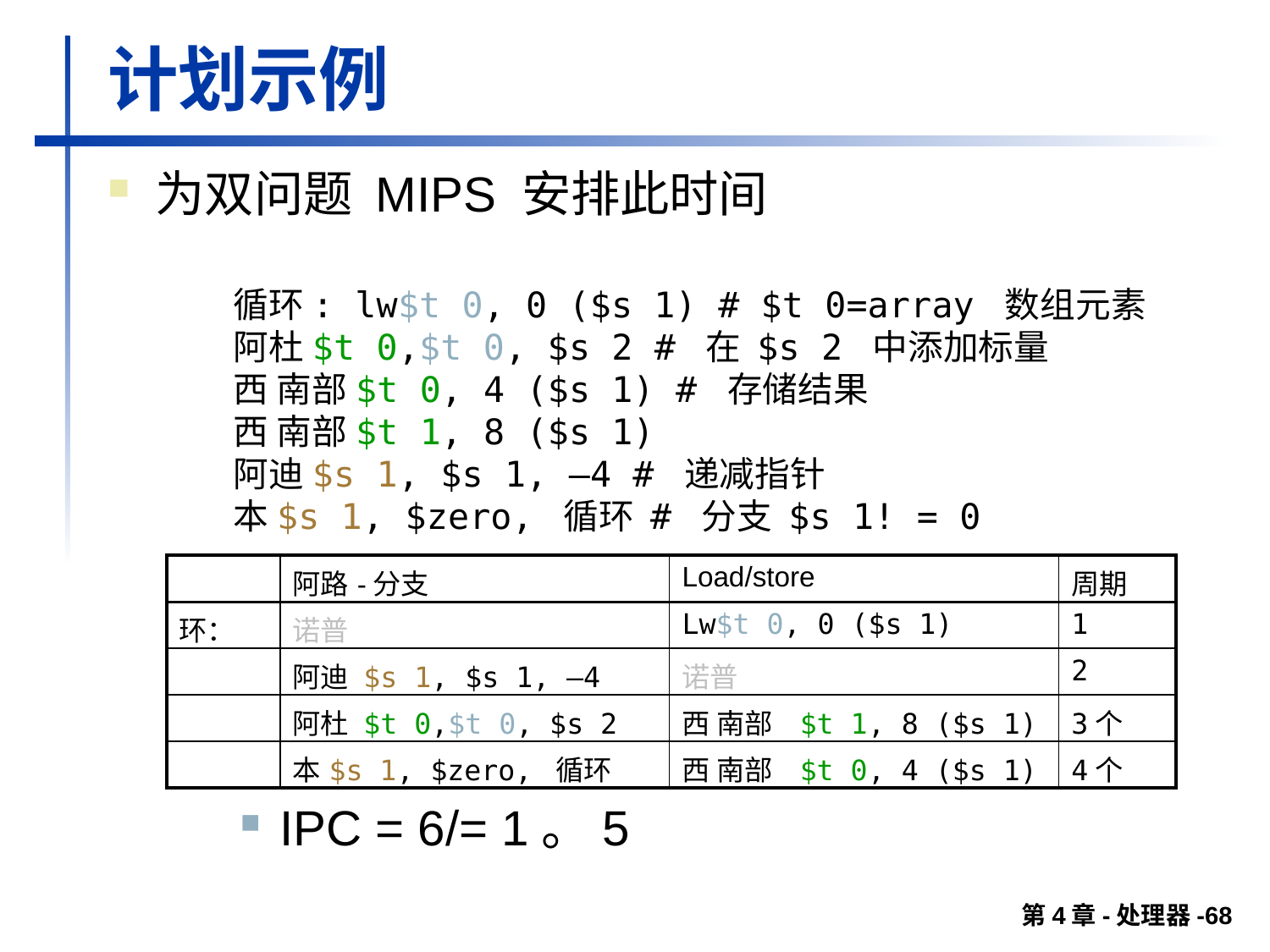

# 计划示例
为双问题 MIPS 安排此时间
循环: lw$t 0, 0 ($s 1) # $t 0=array 数组元素
阿杜$t 0,$t 0, $s 2 # 在 $s 2 中添加标量
西 南部$t 0, 4 ($s 1) # 存储结果
西 南部$t 1, 8 ($s 1)
阿迪$s 1, $s 1, –4 # 递减指针
本$s 1, $zero, 循环 # 分支 $s 1! = 0

|  | 阿路-分支 | Load/store | 周期 |
| --- | --- | --- | --- |
| 环： | 诺普 | Lw$t 0, 0 ($s 1) | 1 |
|  | 阿迪 $s 1, $s 1, –4 | 诺普 | 2 |
|  | 阿杜 $t 0,$t 0, $s 2 | 西 南部 $t 1, 8 ($s 1) | 3个 |
|  | 本$s 1, $zero, 循环 | 西 南部 $t 0, 4 ($s 1) | 4个 |
IPC = 6/= 1。5
第4章-处理器-68